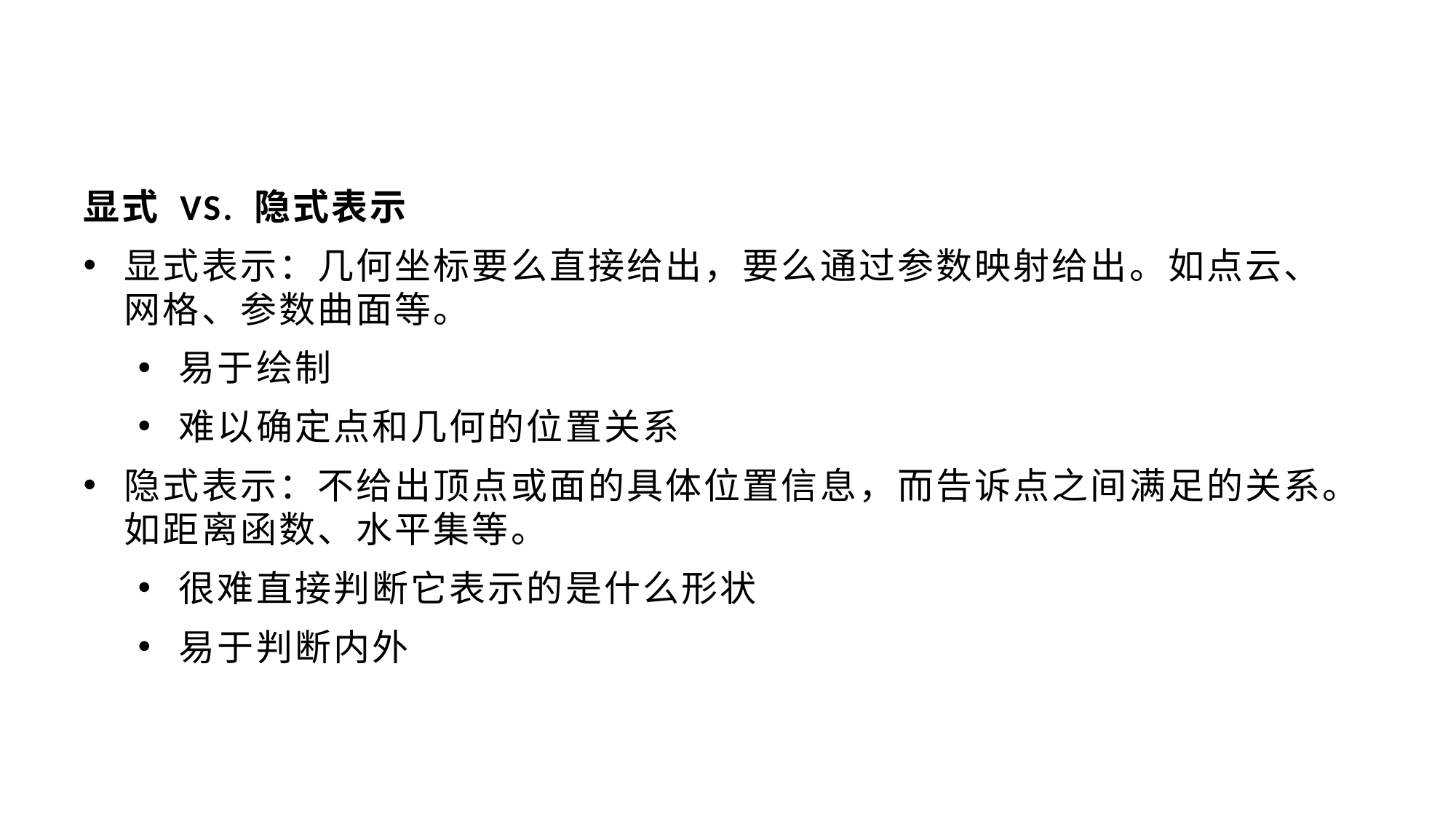

# 5.1 几何表示
显式 VS. 隐式表示
显式表示：几何坐标要么直接给出，要么通过参数映射给出。如点云、网格、参数曲面等。
易于绘制
难以确定点和几何的位置关系
隐式表示：不给出顶点或面的具体位置信息，而告诉点之间满足的关系。如距离函数、水平集等。
很难直接判断它表示的是什么形状
易于判断内外